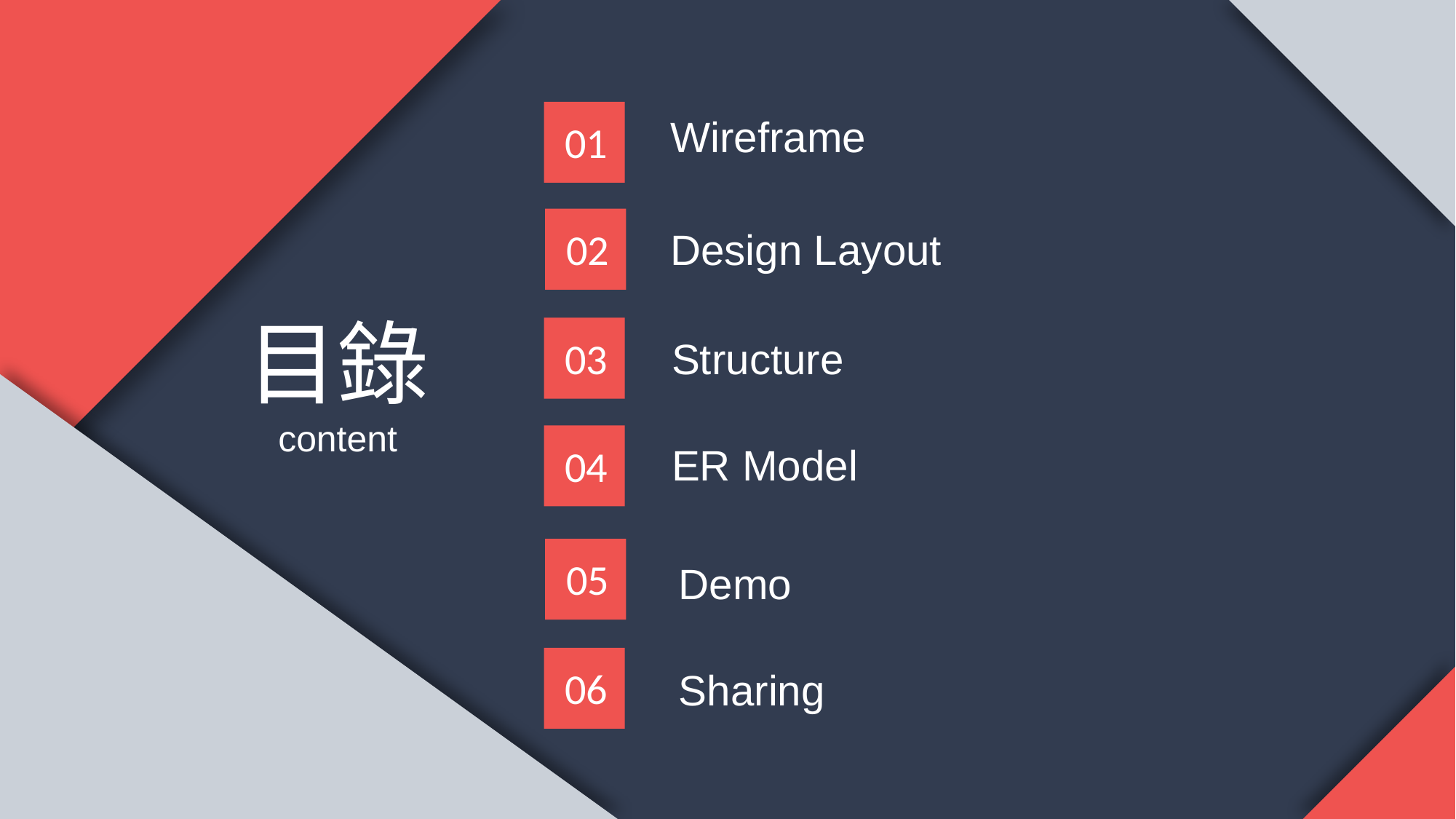

01
Wireframe

02
Design Layout

目錄
content

03
Structure

04
ER Model

05
Demo

06
Sharing